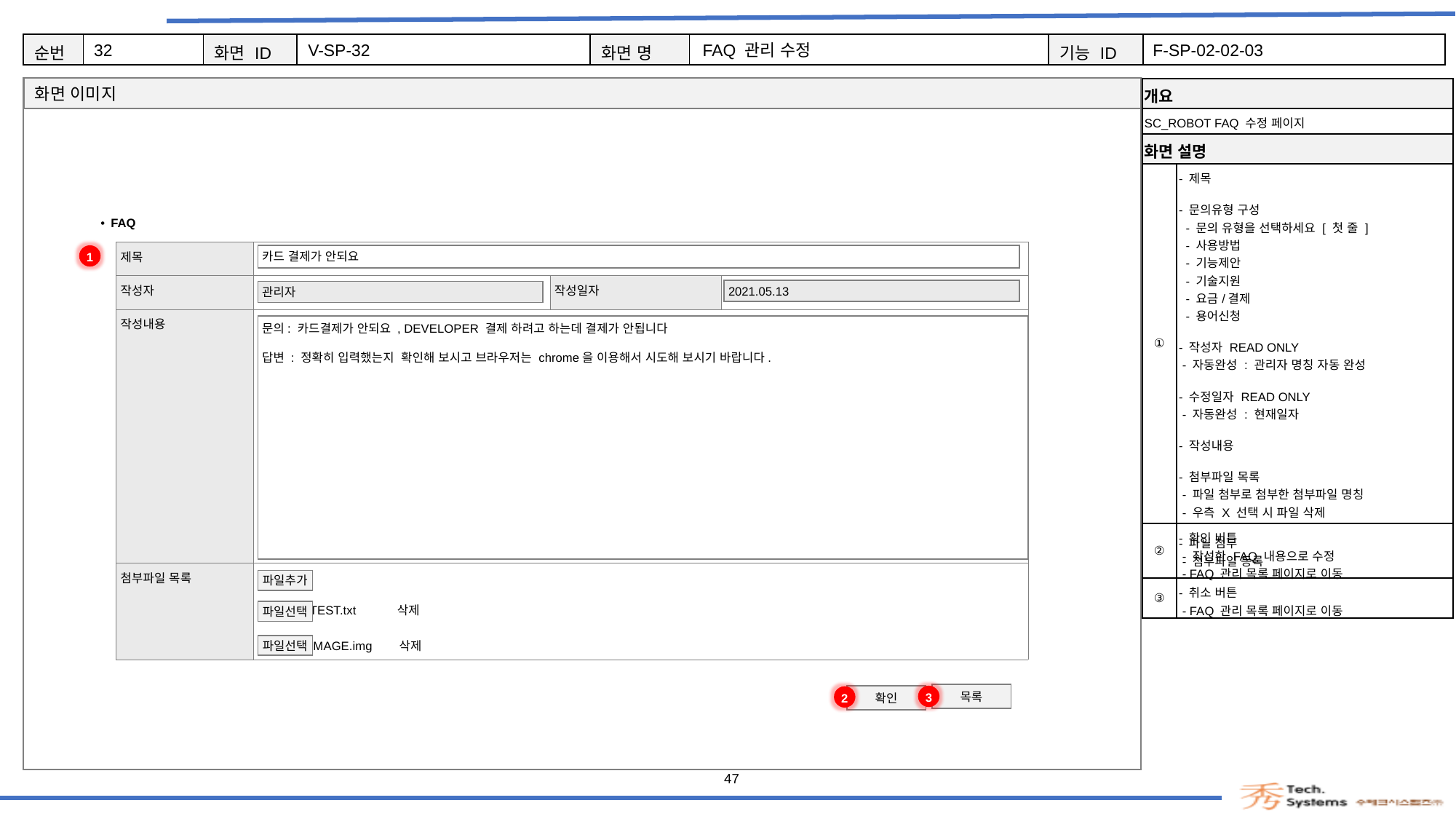

32
V-SP-32
FAQ 관리 수정
F-SP-02-02-03
| 개요 |  |
| --- | --- |
| SC\_ROBOT FAQ 수정 페이지 |  |
| 화면 설명 | Description |
| ① | - 제목 - 문의유형 구성 - 문의 유형을 선택하세요 [ 첫 줄 ] - 사용방법 - 기능제안 - 기술지원 - 요금/결제 - 용어신청 - 작성자 READ ONLY - 자동완성 : 관리자 명칭 자동 완성 - 수정일자 READ ONLY - 자동완성 : 현재일자 - 작성내용 - 첨부파일 목록 - 파일 첨부로 첨부한 첨부파일 명칭 - 우측 X 선택 시 파일 삭제 - 파일 첨부 - 첨부파일 등록 |
| ② | - 확인 버튼 - 작성한 FAQ 내용으로 수정 - FAQ 관리 목록 페이지로 이동 |
| ③ | - 취소 버튼 - FAQ 관리 목록 페이지로 이동 |
FAQ
| 제목 | 4/8 결제 서비스 점검 |  |  |
| --- | --- | --- | --- |
| 작성자 |  | 작성일자 | 2021.04.08 |
| 작성내용 | 안녕하세요 SCROBOT입니다 . 결제 서비스 점검이 있었습니다. |  |  |
| 첨부파일 목록 | TEST.txt 삭제 IMAGE.img 삭제 |  |  |
1

카드 결제가 안되요
2021.05.13
관리자
문의: 카드결제가 안되요 , DEVELOPER 결제 하려고 하는데 결제가 안됩니다

답변 : 정확히 입력했는지  확인해 보시고 브라우저는 chrome을 이용해서 시도해 보시기 바랍니다.

파일추가
파일선택
파일선택
3

목록
2

확인